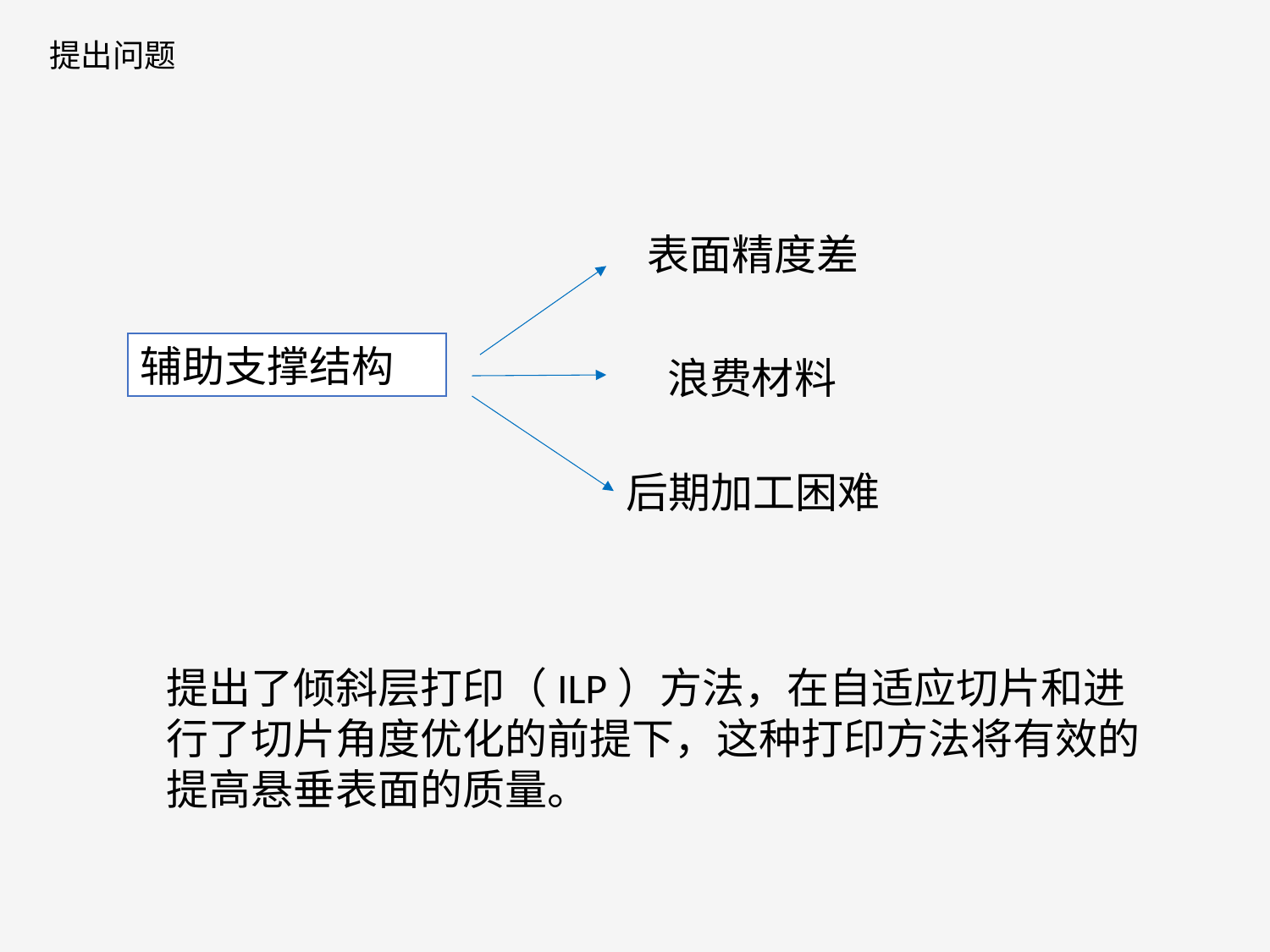

提出问题
表面精度差
辅助支撑结构
浪费材料
后期加工困难
提出了倾斜层打印（ILP）方法，在自适应切片和进行了切片角度优化的前提下，这种打印方法将有效的提高悬垂表面的质量。